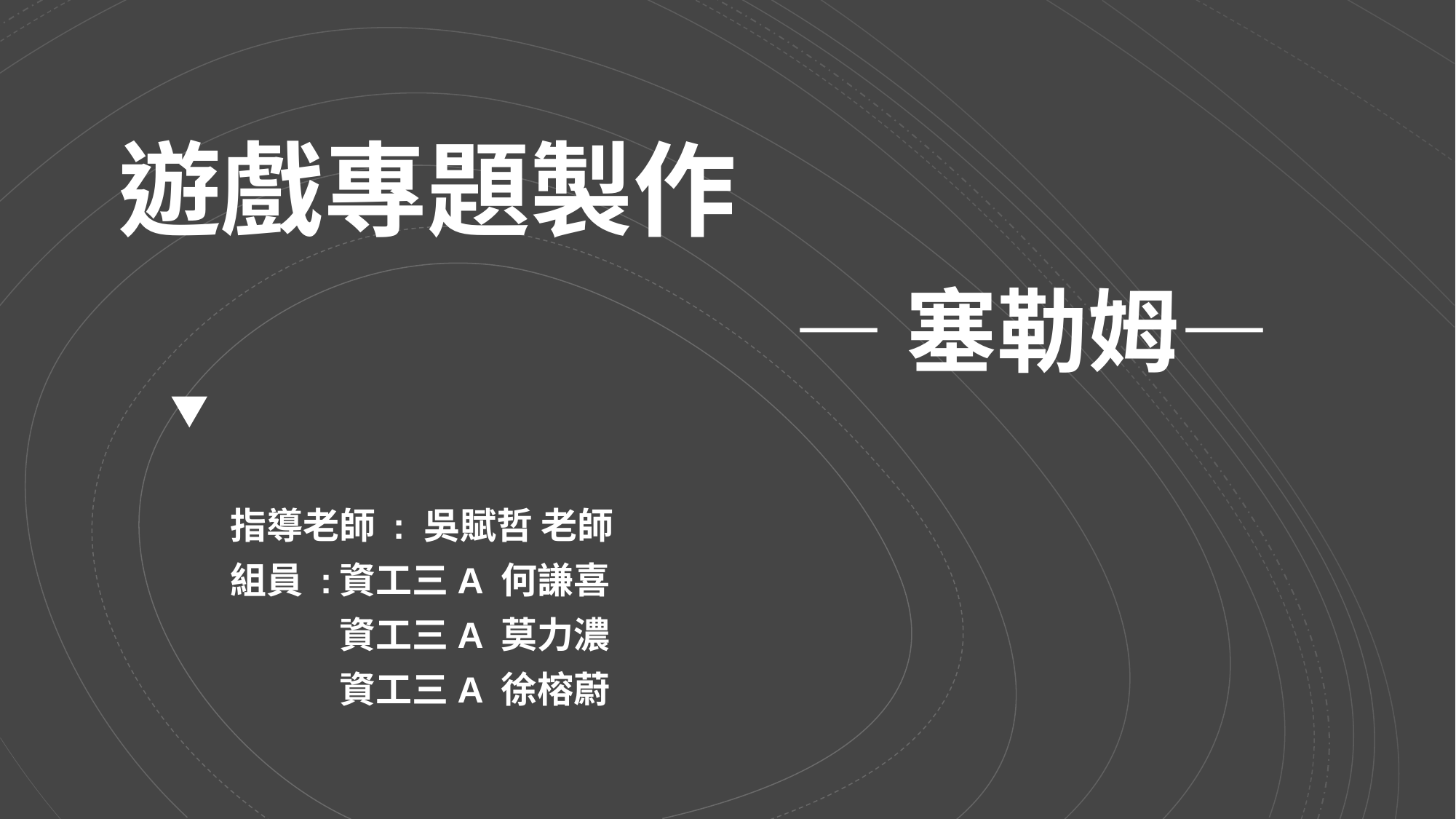

# 遊戲專題製作
—塞勒姆—

指導老師 : 吳賦哲 老師
組員 :	資工三A 何謙喜
	資工三A 莫力濃
	資工三A 徐榕蔚